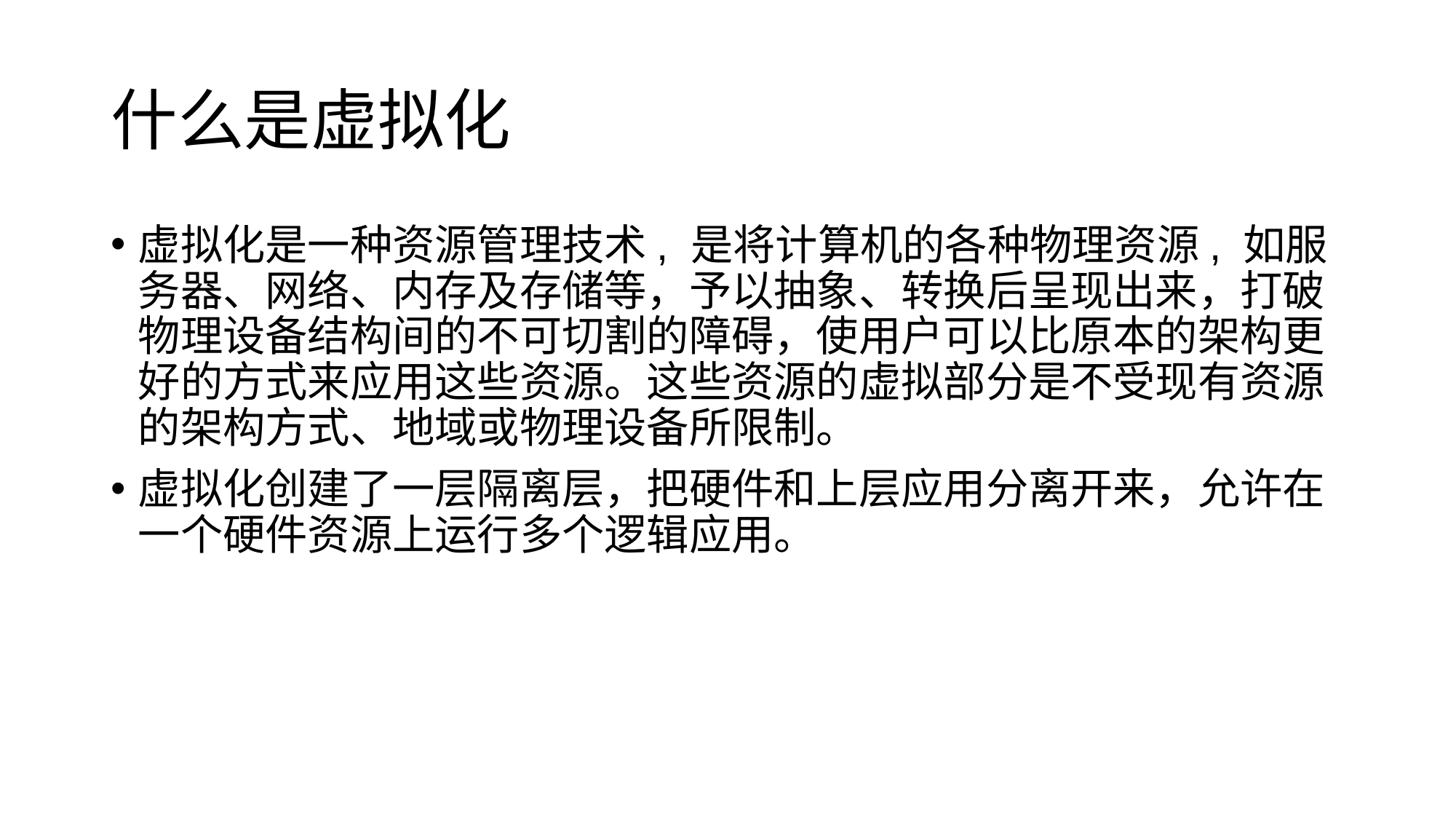

# 什么是虚拟化
虚拟化是一种资源管理技术, 是将计算机的各种物理资源, 如服务器、网络、内存及存储等，予以抽象、转换后呈现出来，打破物理设备结构间的不可切割的障碍，使用户可以比原本的架构更好的方式来应用这些资源。这些资源的虚拟部分是不受现有资源的架构方式、地域或物理设备所限制。
虚拟化创建了一层隔离层，把硬件和上层应用分离开来，允许在一个硬件资源上运行多个逻辑应用。